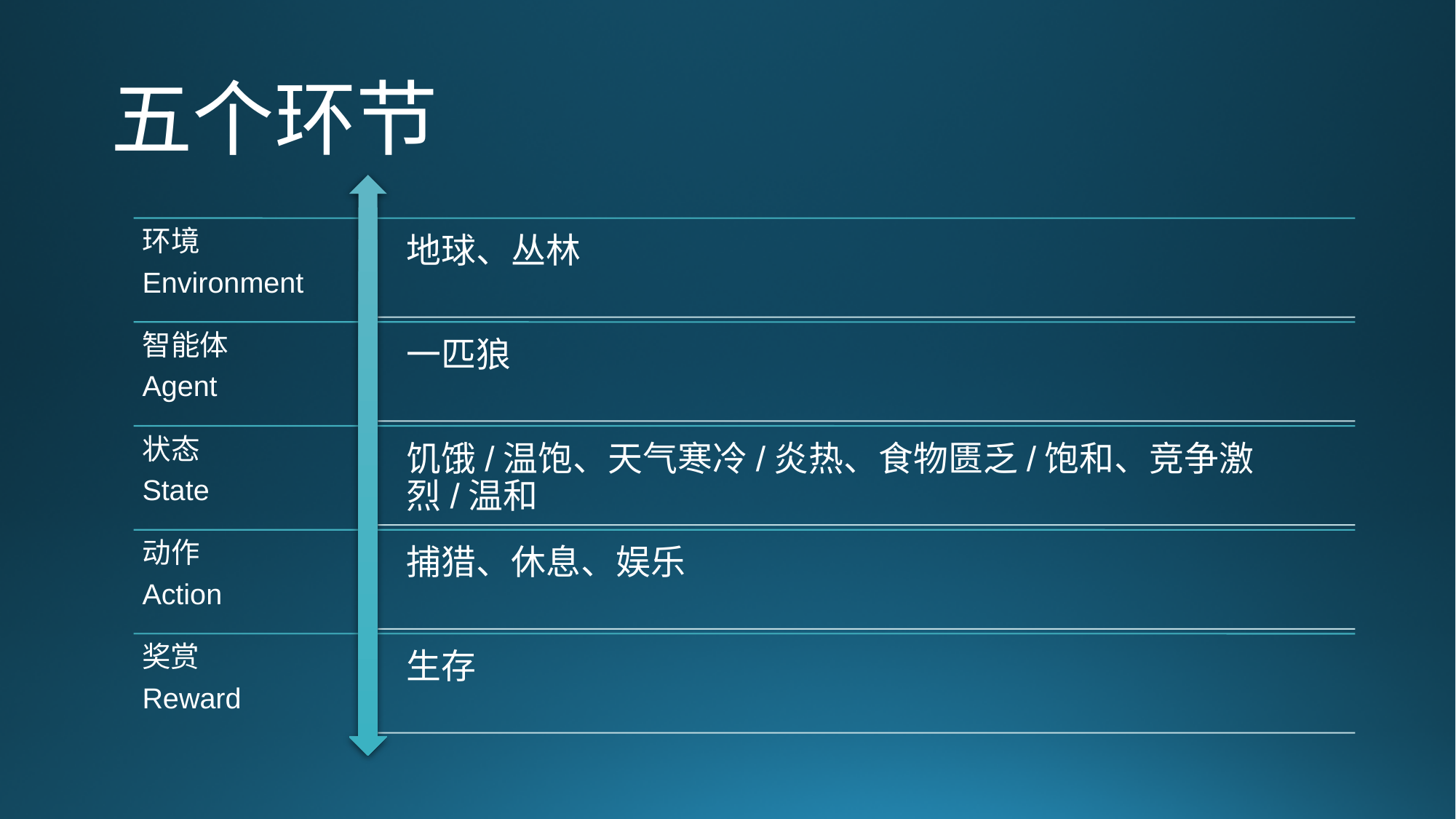

# 五个环节

环境
Environment
地球、丛林
智能体
Agent
一匹狼
状态
State
饥饿/温饱、天气寒冷/炎热、食物匮乏/饱和、竞争激烈/温和
动作
Action
捕猎、休息、娱乐
奖赏
Reward
生存